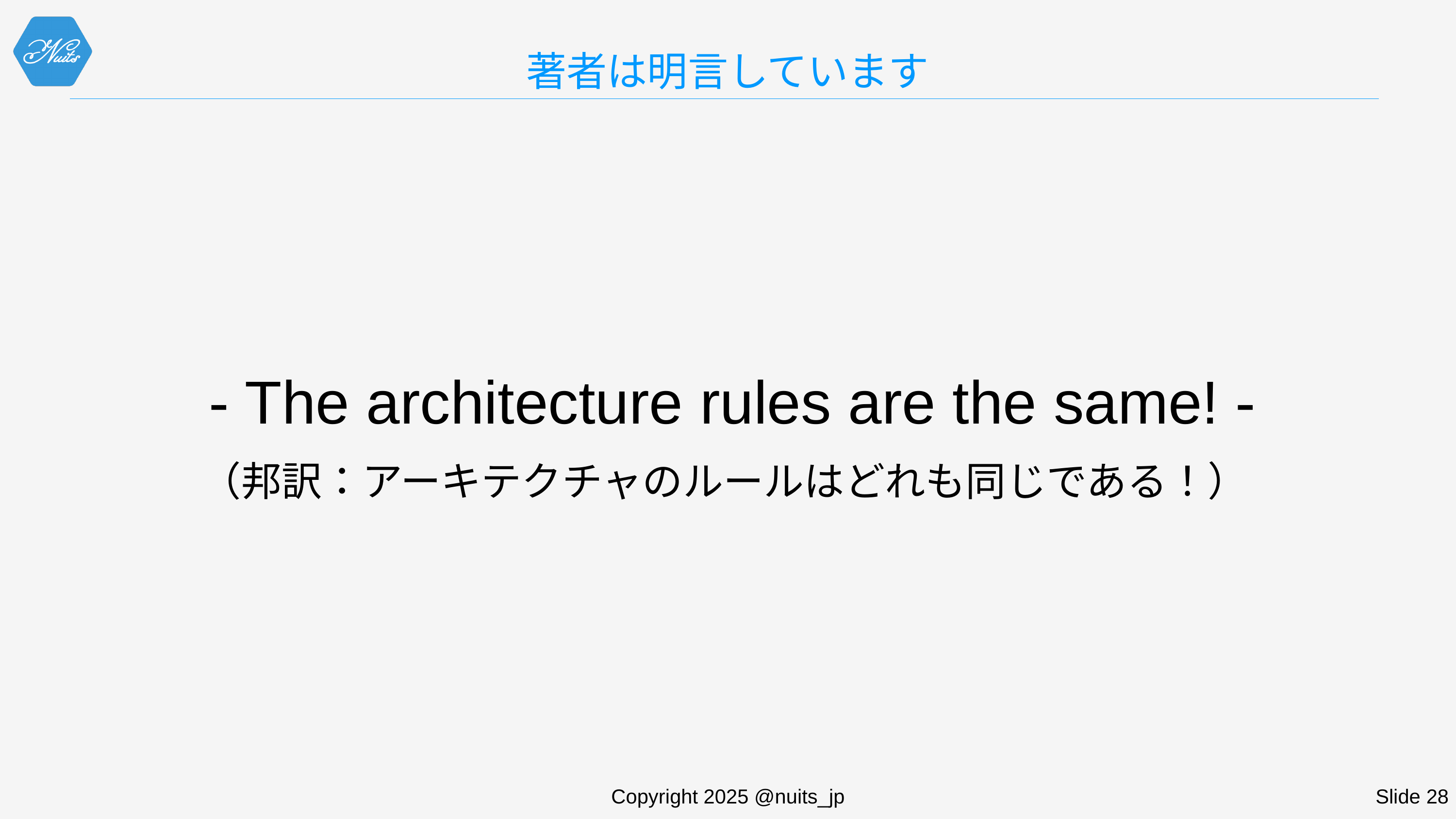

# 著者は明言しています
 - The architecture rules are the same! -
（邦訳：アーキテクチャのルールはどれも同じである！）